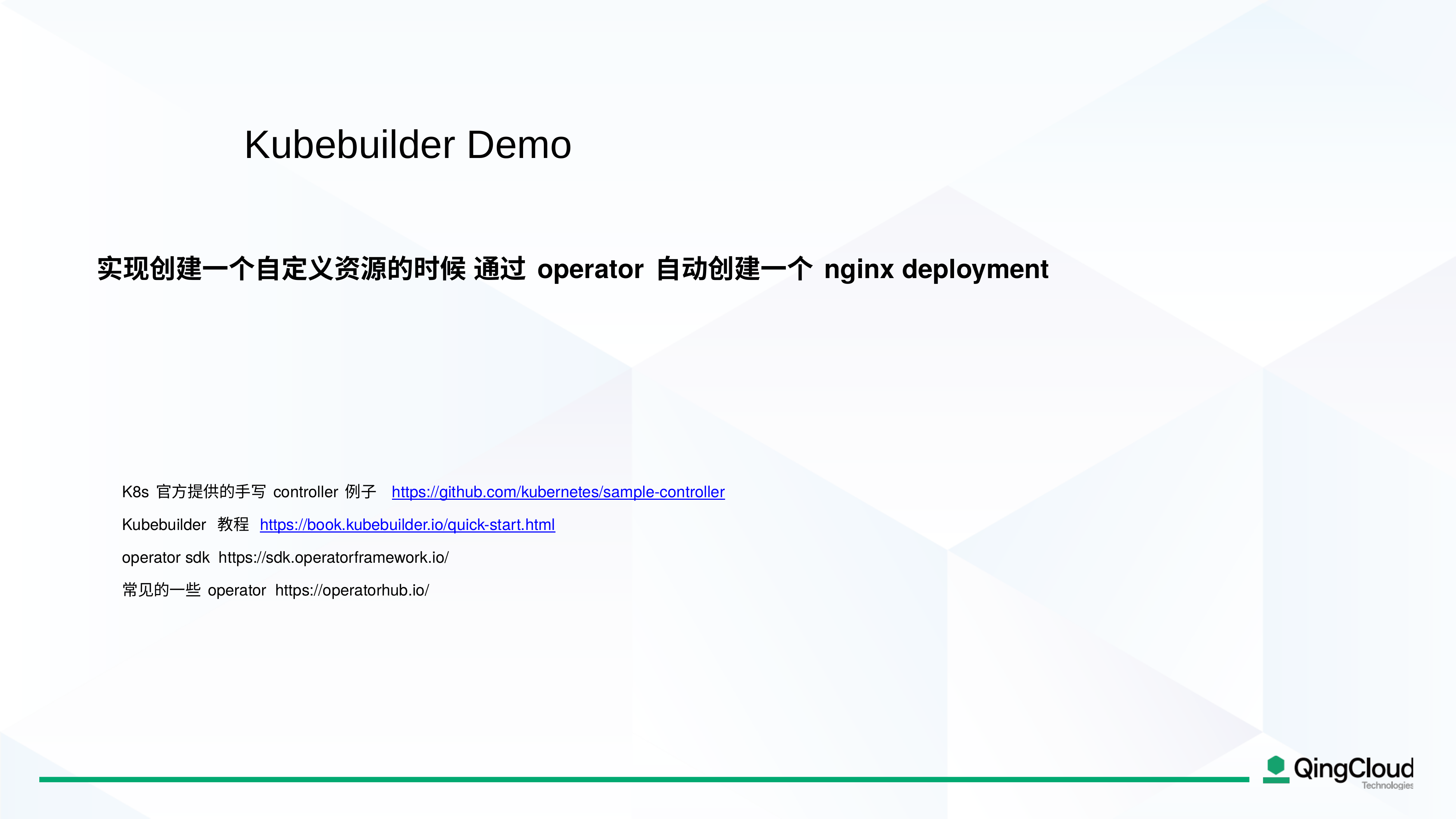

Kubebuilder Demo
实现创建一个自定义资源的时候 通过operator自动创建一个nginx deployment
K8s官方提供的手写controller例子  https://github.com/kubernetes/sample-controller
Kubebuilder 教程 https://book.kubebuilder.io/quick-start.html
operator sdk  https://sdk.operatorframework.io/
常见的一些operator  https://operatorhub.io/